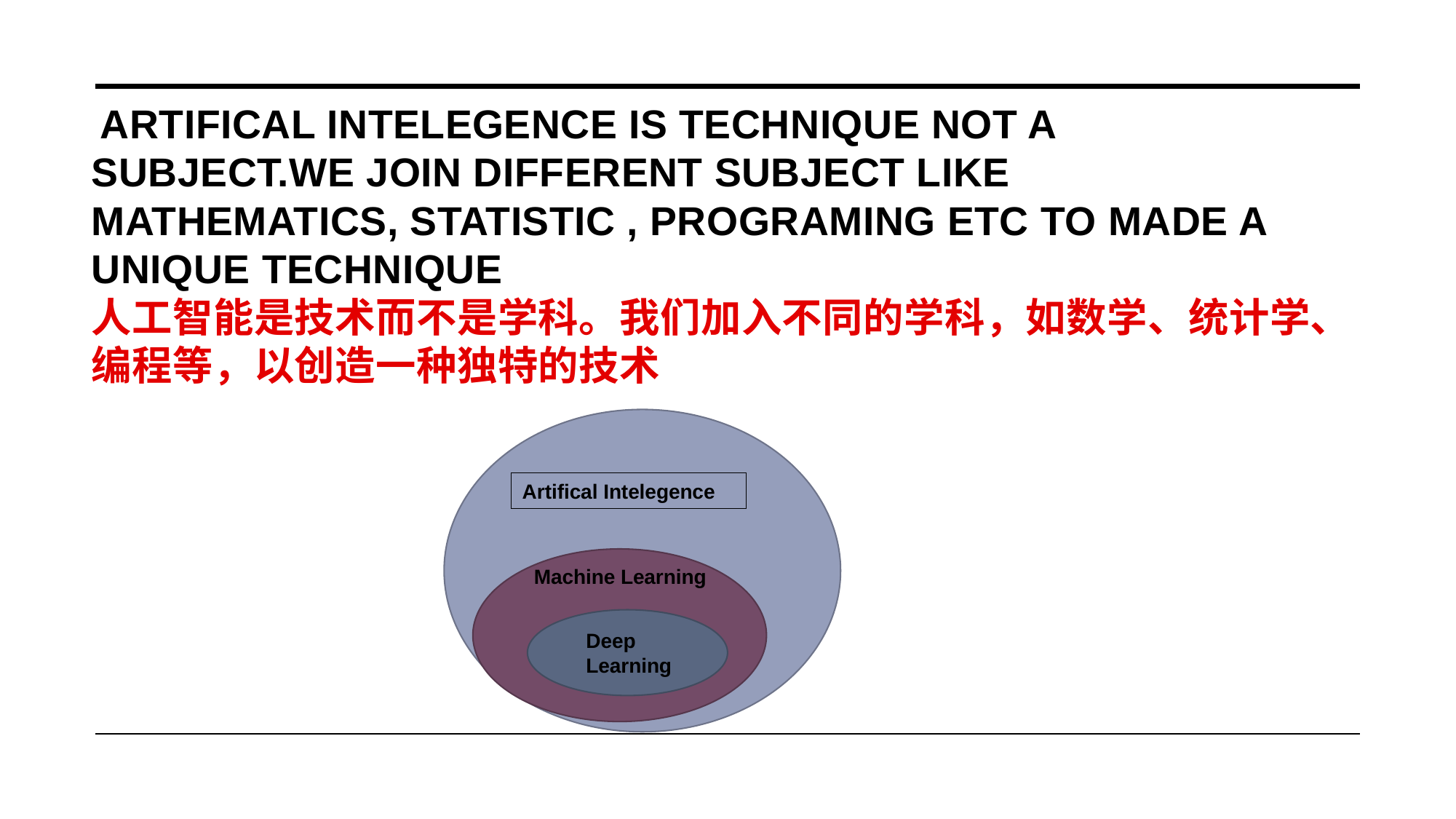

# Artifical intelegence is technique not a subject.We Join different subject like mathematics, Statistic , programing etc to made a unique technique 人工智能是技术而不是学科。我们加入不同的学科，如数学、统计学、编程等，以创造一种独特的技术

Artifical Intelegence

Machine Learning

Deep Learning